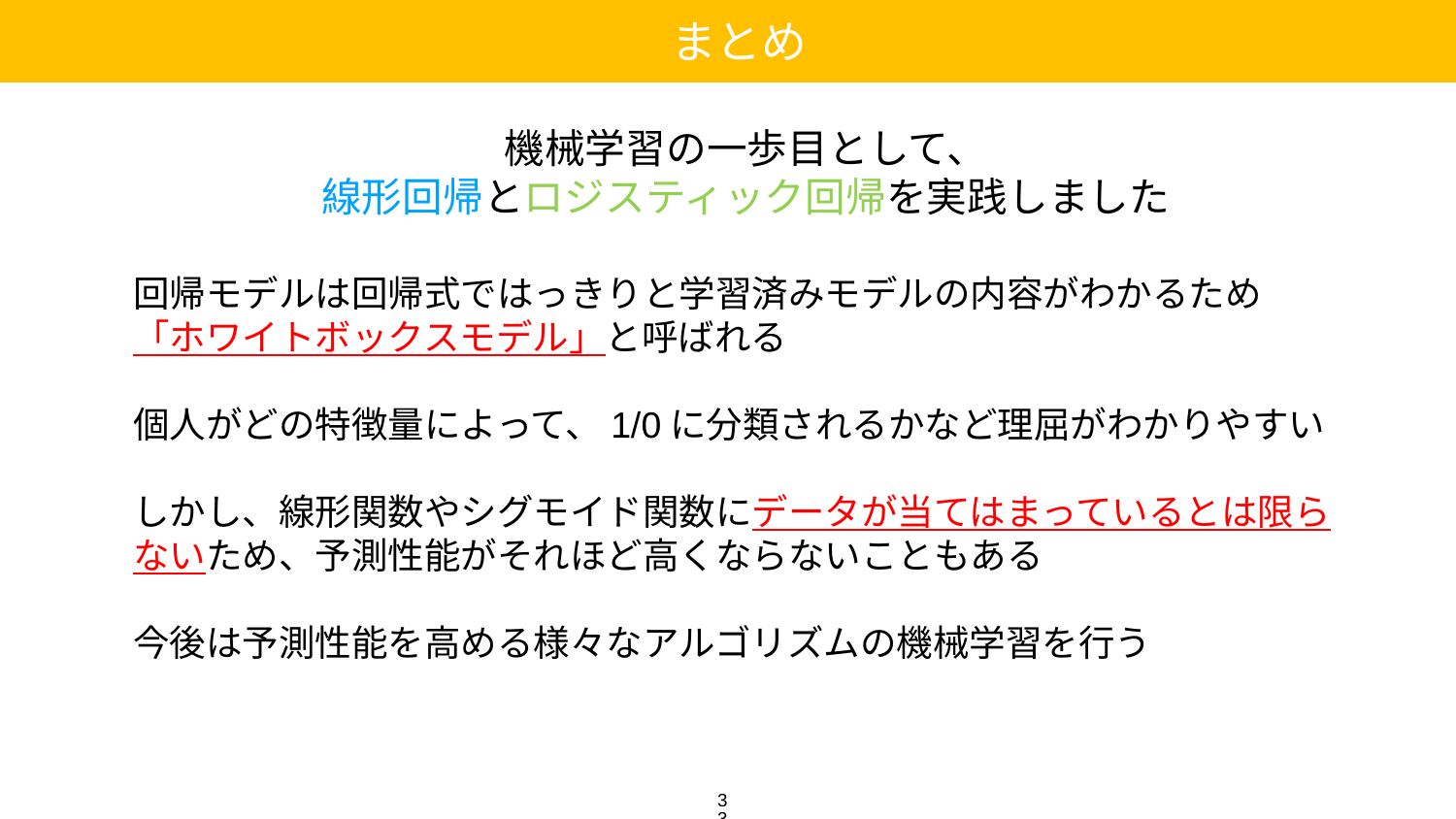

まとめ
機械学習の一歩目として、
線形回帰とロジスティック回帰を実践しました
回帰モデルは回帰式ではっきりと学習済みモデルの内容がわかるため
「ホワイトボックスモデル」と呼ばれる

個人がどの特徴量によって、1/0に分類されるかなど理屈がわかりやすい

しかし、線形関数やシグモイド関数にデータが当てはまっているとは限らないため、予測性能がそれほど高くならないこともある

今後は予測性能を高める様々なアルゴリズムの機械学習を行う
33